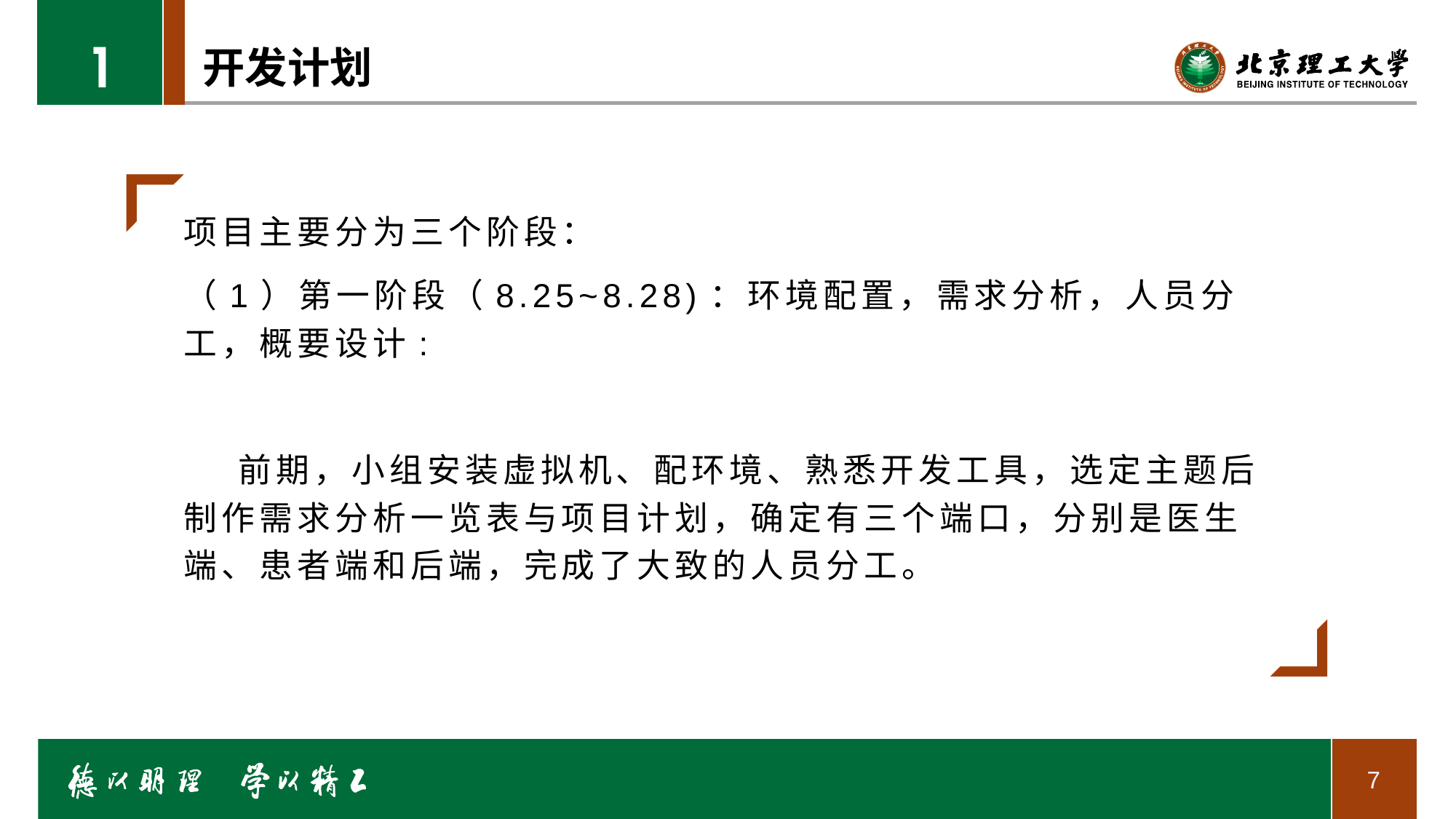

1
# 开发计划

项目主要分为三个阶段：
（1）第一阶段（8.25~8.28)：环境配置，需求分析，人员分工，概要设计:

前期，小组安装虚拟机、配环境、熟悉开发工具，选定主题后制作需求分析一览表与项目计划，确定有三个端口，分别是医生端、患者端和后端，完成了大致的人员分工。